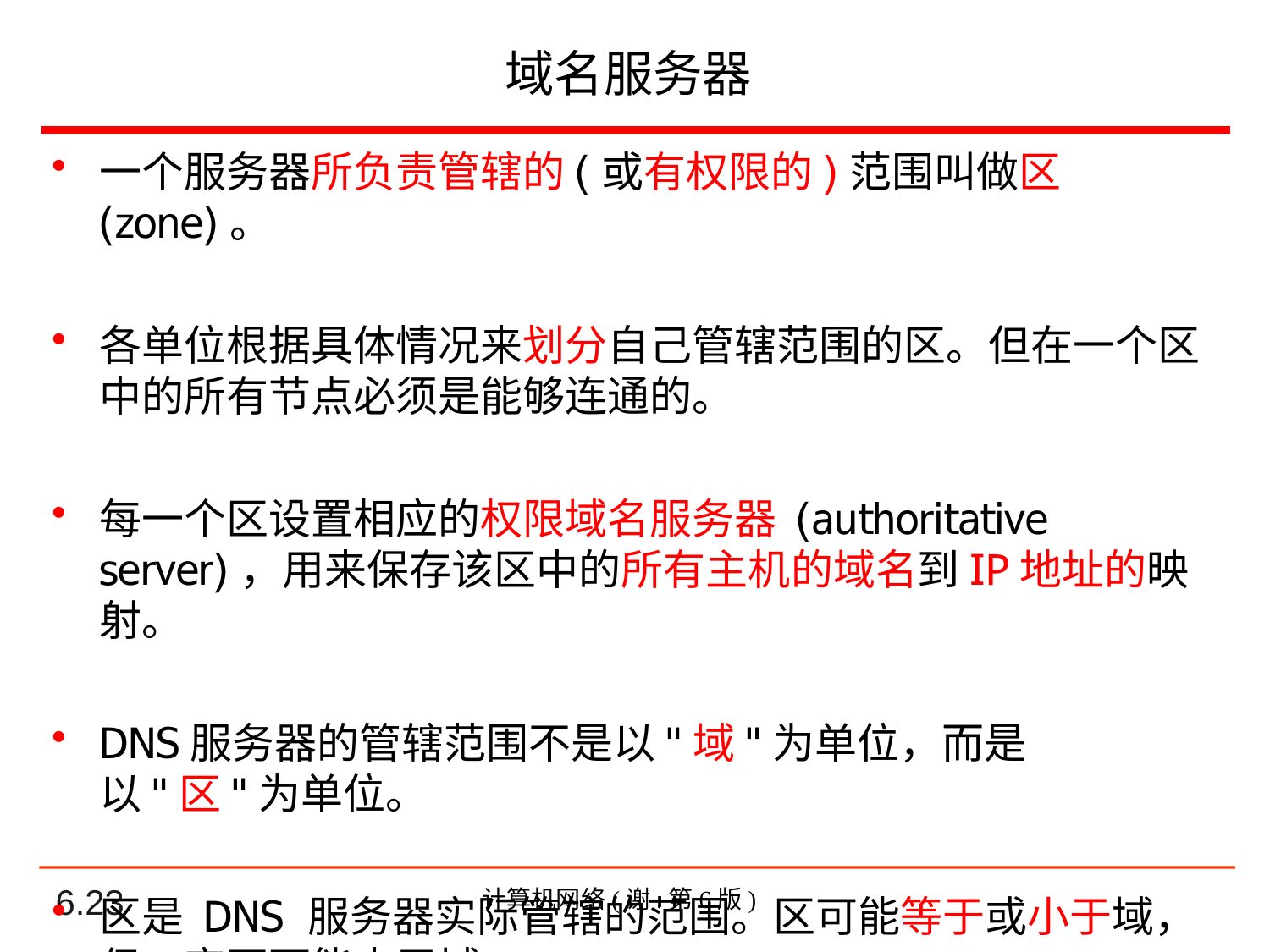

# 域名服务器
一个服务器所负责管辖的(或有权限的)范围叫做区(zone)。

各单位根据具体情况来划分自己管辖范围的区。但在一个区中的所有节点必须是能够连通的。

每一个区设置相应的权限域名服务器 (authoritative server)，用来保存该区中的所有主机的域名到IP地址的映射。

DNS服务器的管辖范围不是以"域"为单位，而是以"区"为单位。

区是 DNS 服务器实际管辖的范围。区可能等于或小于域，但一定不可能大于域。